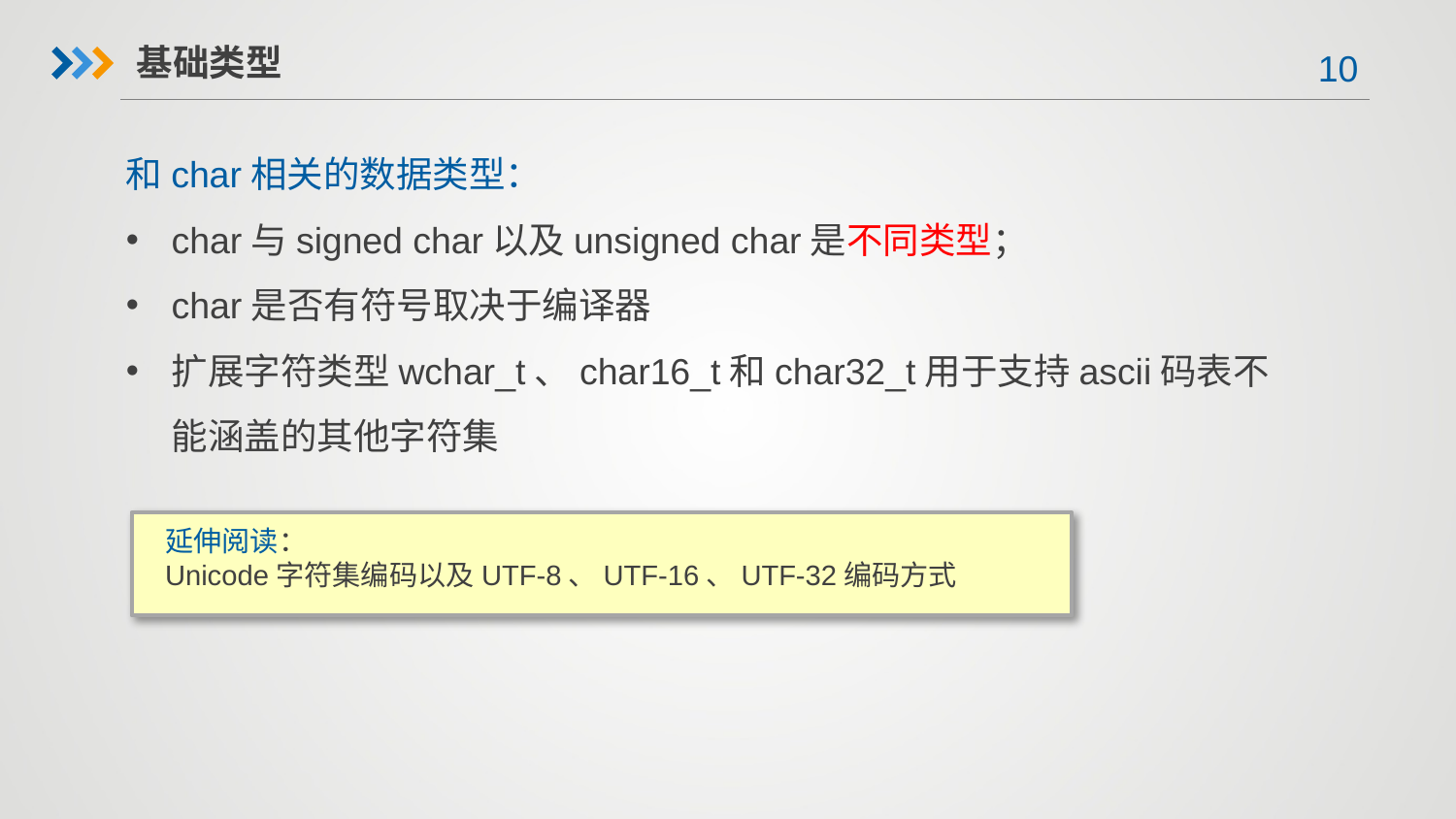

基础类型
和char相关的数据类型：
char与signed char以及unsigned char是不同类型；
char是否有符号取决于编译器
扩展字符类型wchar_t、char16_t和char32_t用于支持ascii码表不能涵盖的其他字符集

延伸阅读：
Unicode字符集编码以及UTF-8、UTF-16、UTF-32编码方式